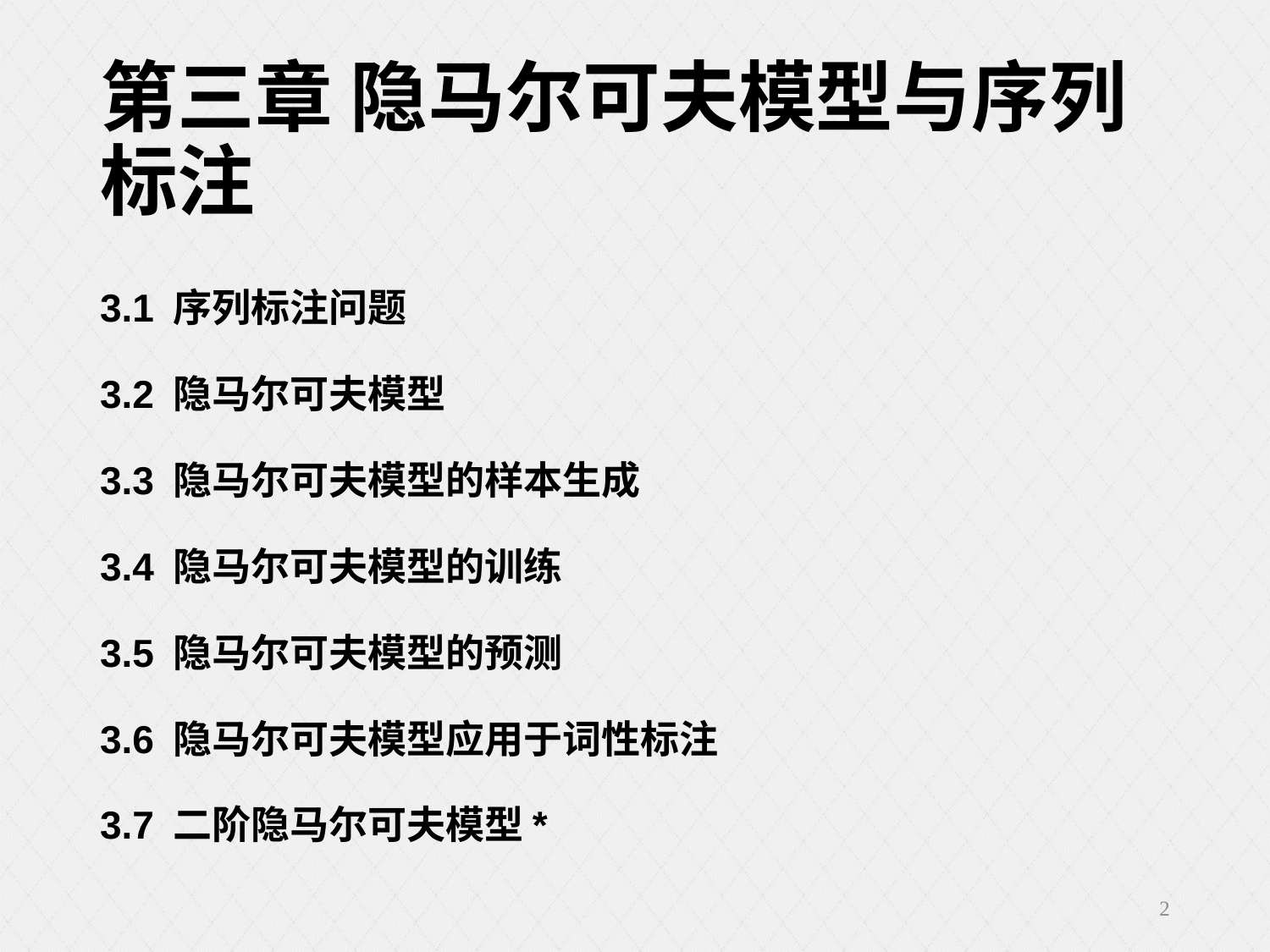

# 第三章 隐马尔可夫模型与序列标注
3.1 序列标注问题
3.2 隐马尔可夫模型
3.3 隐马尔可夫模型的样本生成
3.4 隐马尔可夫模型的训练
3.5 隐马尔可夫模型的预测
3.6 隐马尔可夫模型应用于词性标注
3.7 二阶隐马尔可夫模型*
2